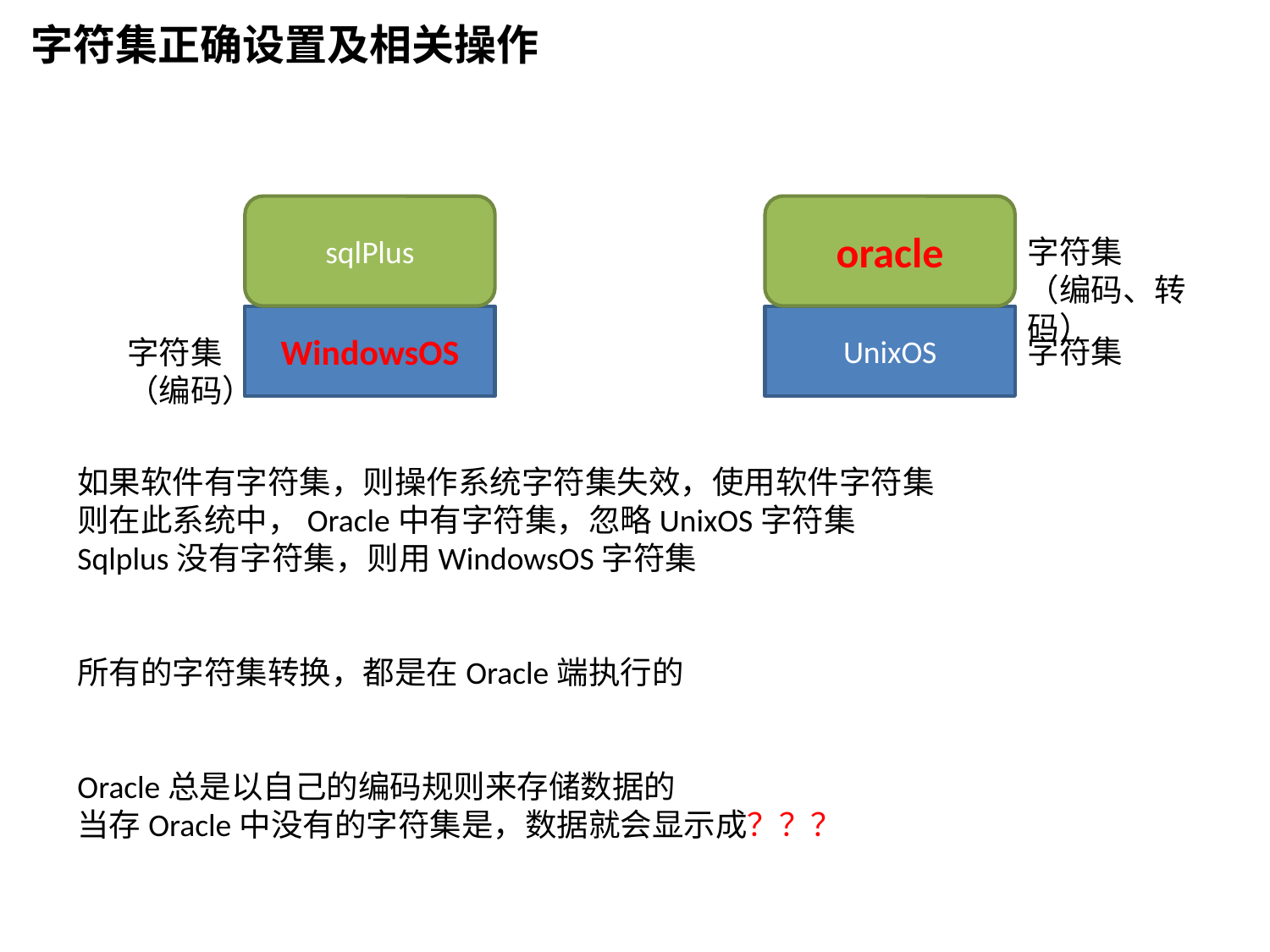

字符集正确设置及相关操作
sqlPlus
oracle
字符集
（编码、转码）
WindowsOS
UnixOS
字符集
字符集
（编码）
如果软件有字符集，则操作系统字符集失效，使用软件字符集
则在此系统中，Oracle中有字符集，忽略UnixOS字符集
Sqlplus没有字符集，则用WindowsOS字符集

所有的字符集转换，都是在Oracle端执行的

Oracle总是以自己的编码规则来存储数据的
当存Oracle中没有的字符集是，数据就会显示成？？？